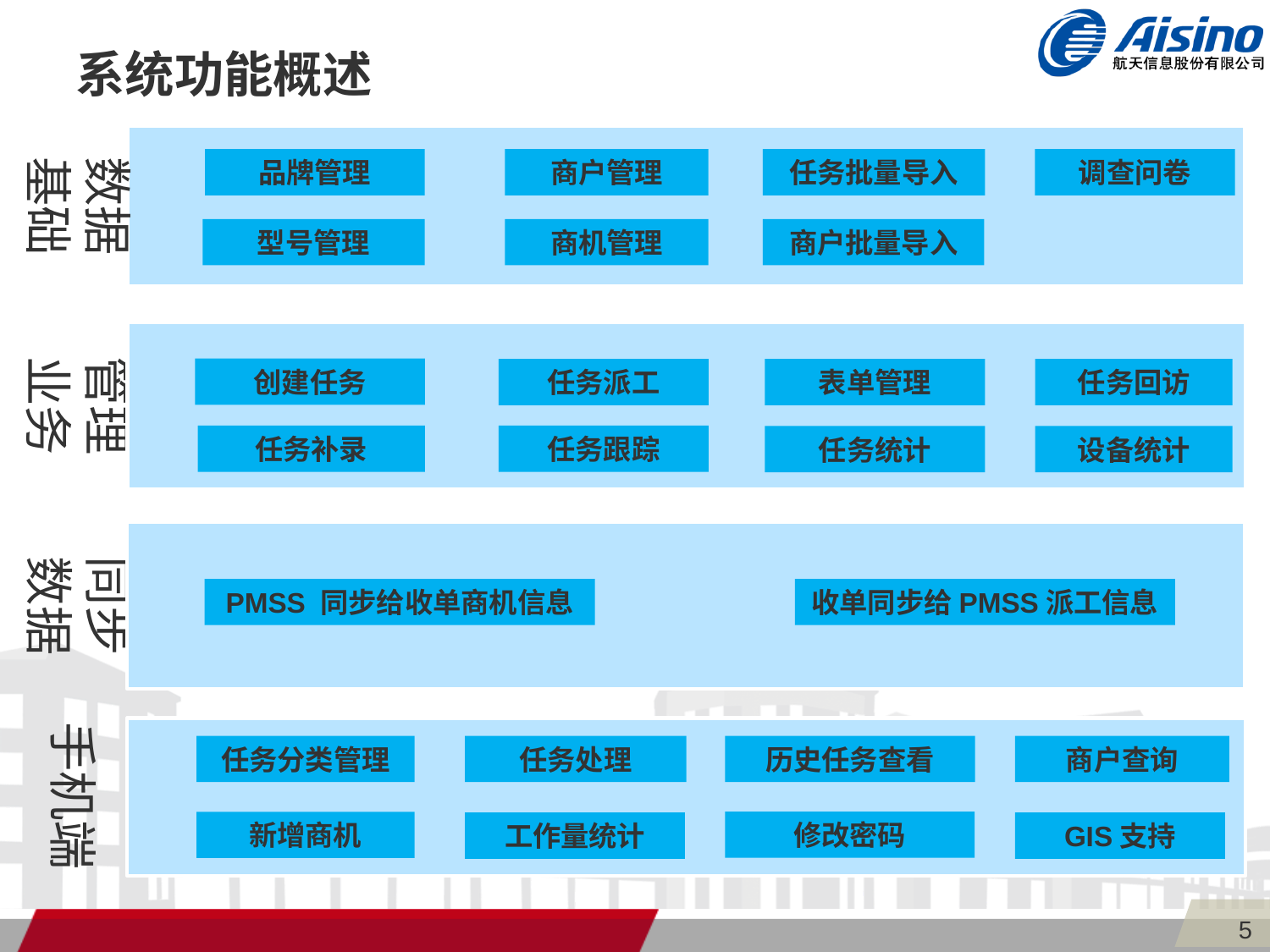

系统功能概述
数据基础

品牌管理
商户管理
任务批量导入
调查问卷
型号管理
商机管理
商户批量导入
管理
业务

创建任务
任务派工
表单管理
任务回访
任务补录
任务跟踪

同步
数据
任务统计
设备统计

PMSS 同步给收单商机信息
收单同步给PMSS派工信息
手机端

任务分类管理
任务处理
历史任务查看
商户查询
修改密码
新增商机
工作量统计
GIS支持